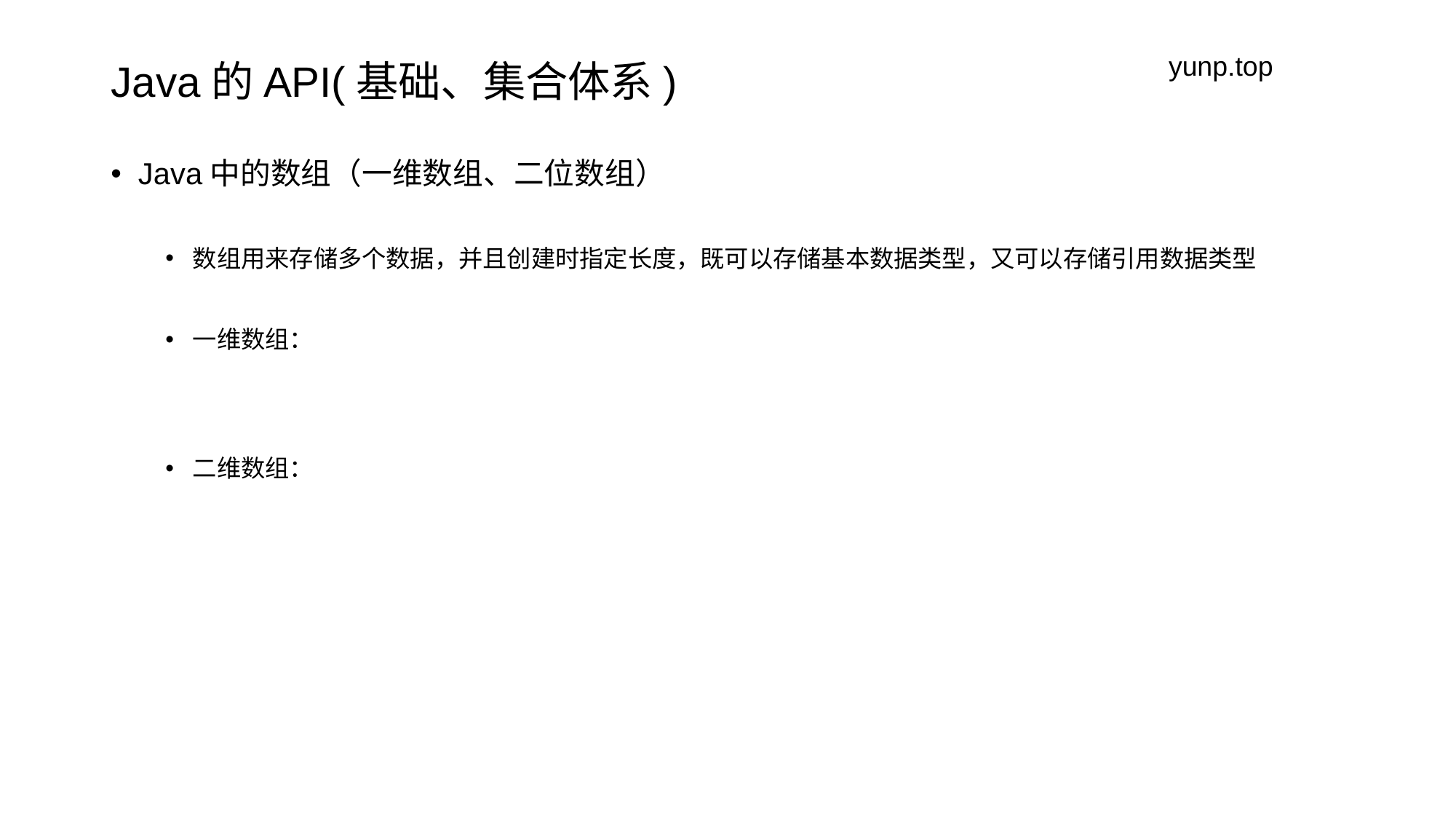

# Java的API(基础、集合体系)
yunp.top
Java中的数组（一维数组、二位数组）

数组用来存储多个数据，并且创建时指定长度，既可以存储基本数据类型，又可以存储引用数据类型

一维数组：

二维数组：